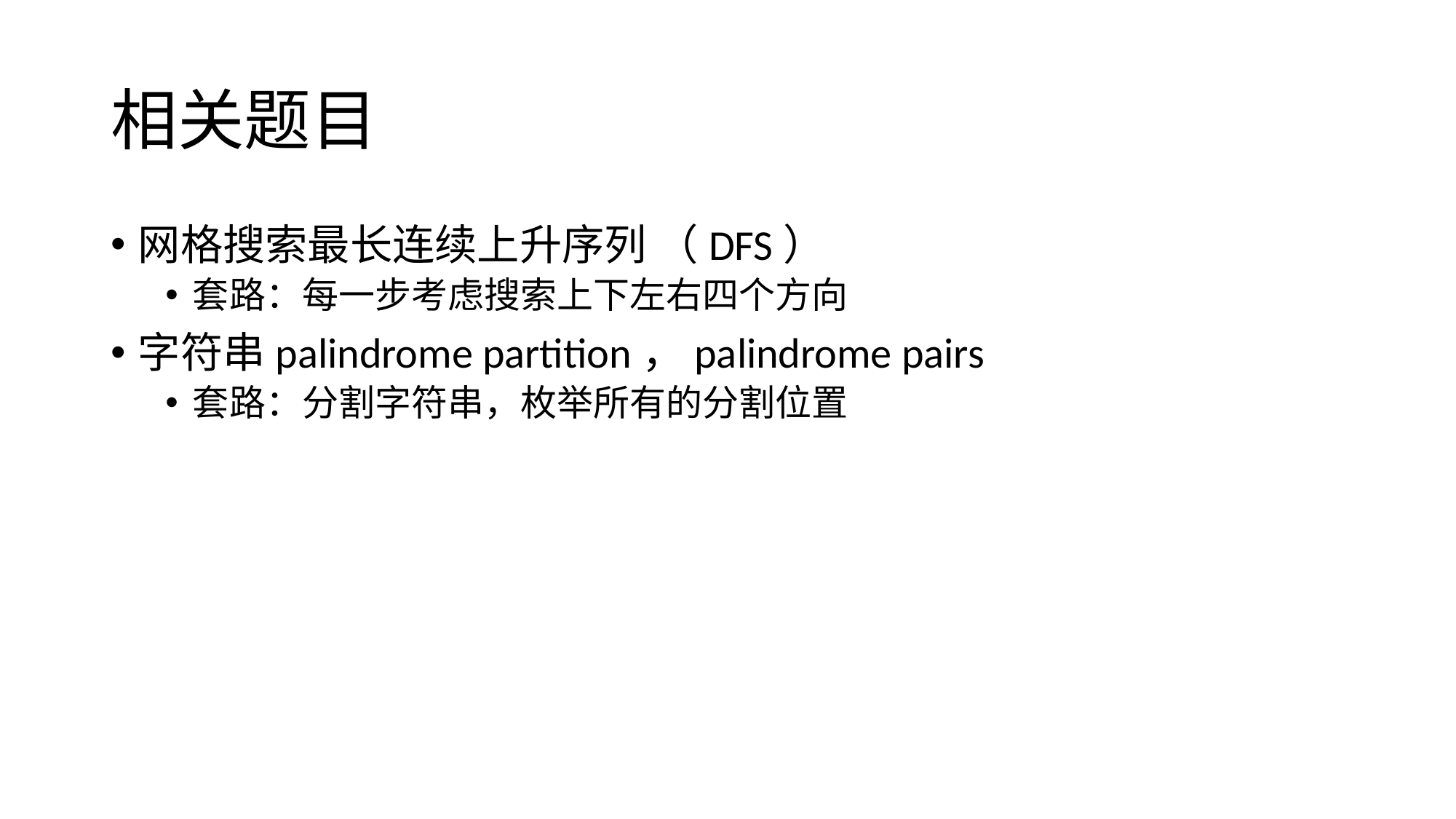

# 相关题目
网格搜索最长连续上升序列 （DFS）
套路：每一步考虑搜索上下左右四个方向
字符串palindrome partition，palindrome pairs
套路：分割字符串，枚举所有的分割位置